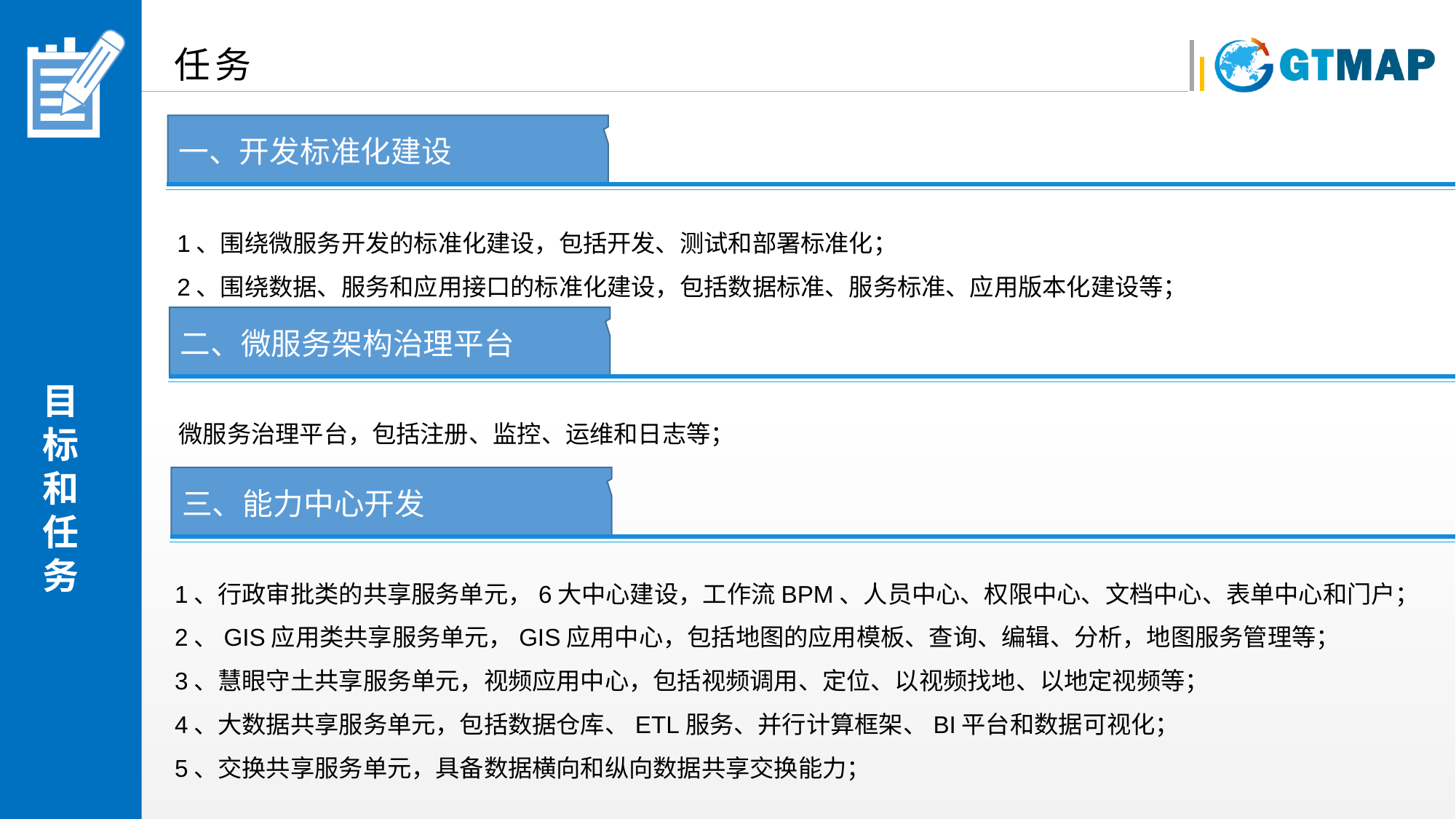

任务

一、开发标准化建设
1、围绕微服务开发的标准化建设，包括开发、测试和部署标准化；
2、围绕数据、服务和应用接口的标准化建设，包括数据标准、服务标准、应用版本化建设等；

二、微服务架构治理平台
微服务治理平台，包括注册、监控、运维和日志等；

三、能力中心开发
1、行政审批类的共享服务单元，6大中心建设，工作流BPM、人员中心、权限中心、文档中心、表单中心和门户；
2、GIS应用类共享服务单元，GIS应用中心，包括地图的应用模板、查询、编辑、分析，地图服务管理等；
3、慧眼守土共享服务单元，视频应用中心，包括视频调用、定位、以视频找地、以地定视频等；
4、大数据共享服务单元，包括数据仓库、ETL服务、并行计算框架、BI平台和数据可视化；
5、交换共享服务单元，具备数据横向和纵向数据共享交换能力；